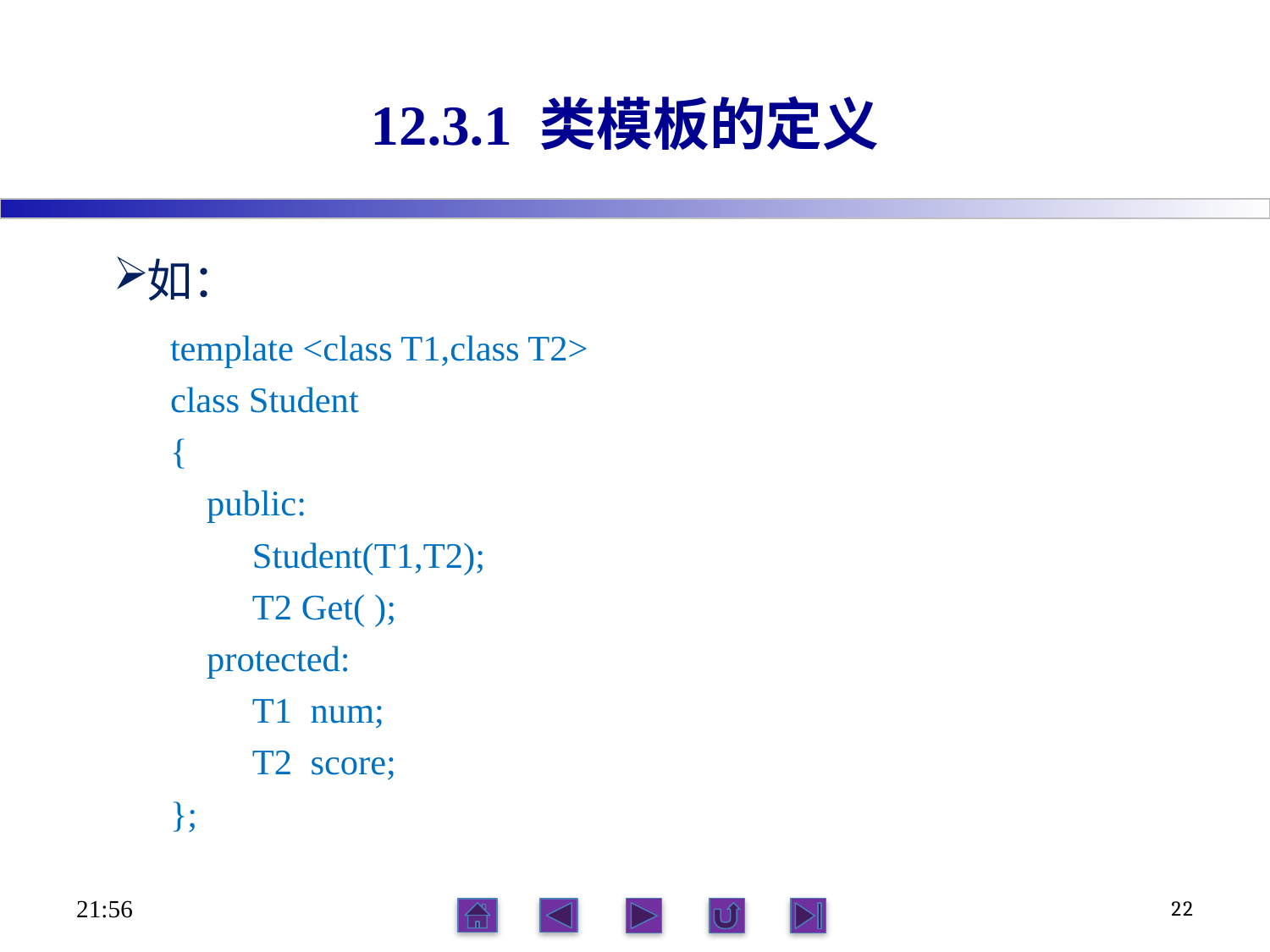

# 12.3.1 类模板的定义
如：
template <class T1,class T2>
class Student
{
    public:
         Student(T1,T2);
         T2 Get( );
    protected:
         T1  num;
         T2  score;
};
21:56
22